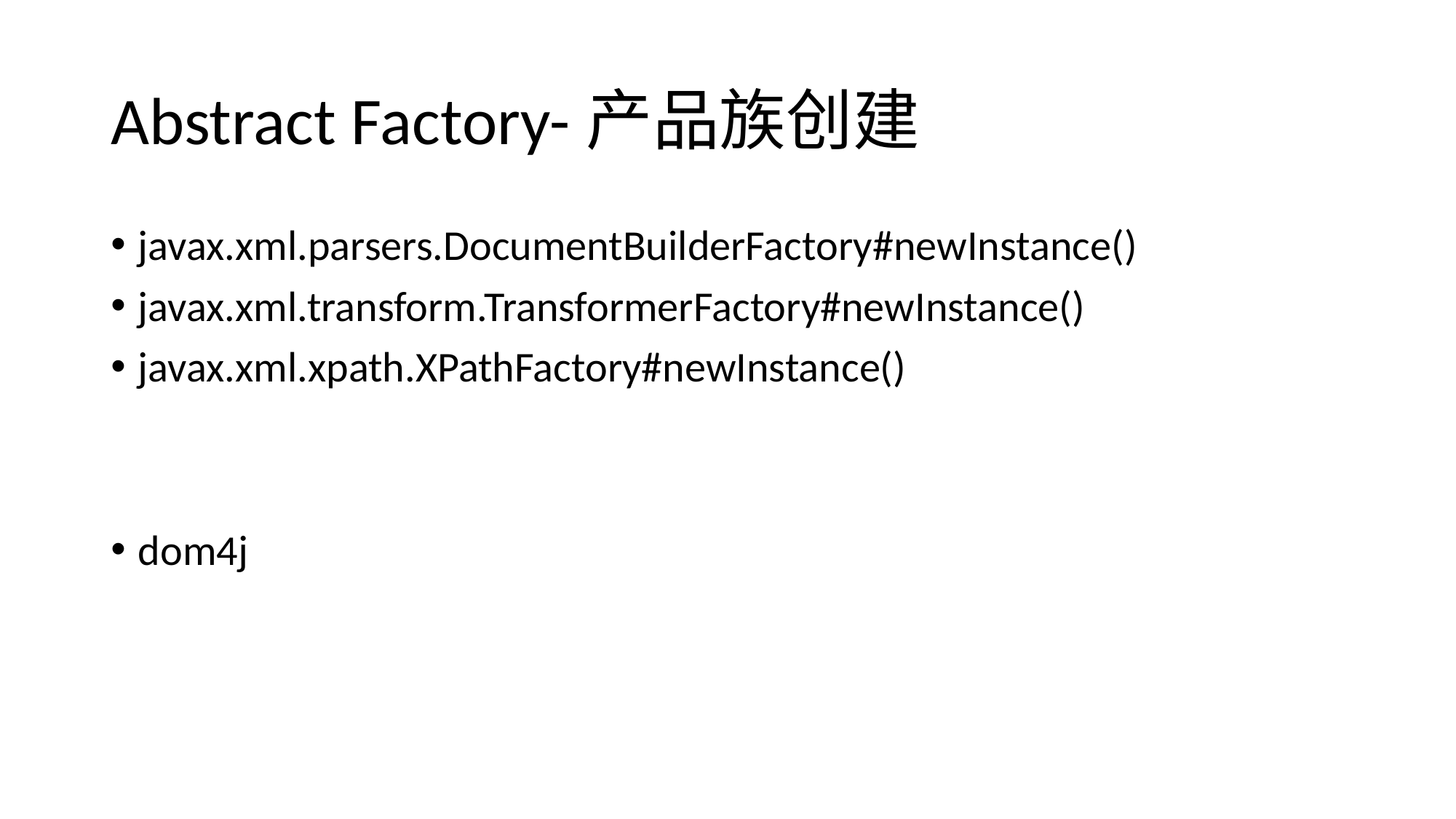

# Abstract Factory-产品族创建
javax.xml.parsers.DocumentBuilderFactory#newInstance()
javax.xml.transform.TransformerFactory#newInstance()
javax.xml.xpath.XPathFactory#newInstance()

dom4j